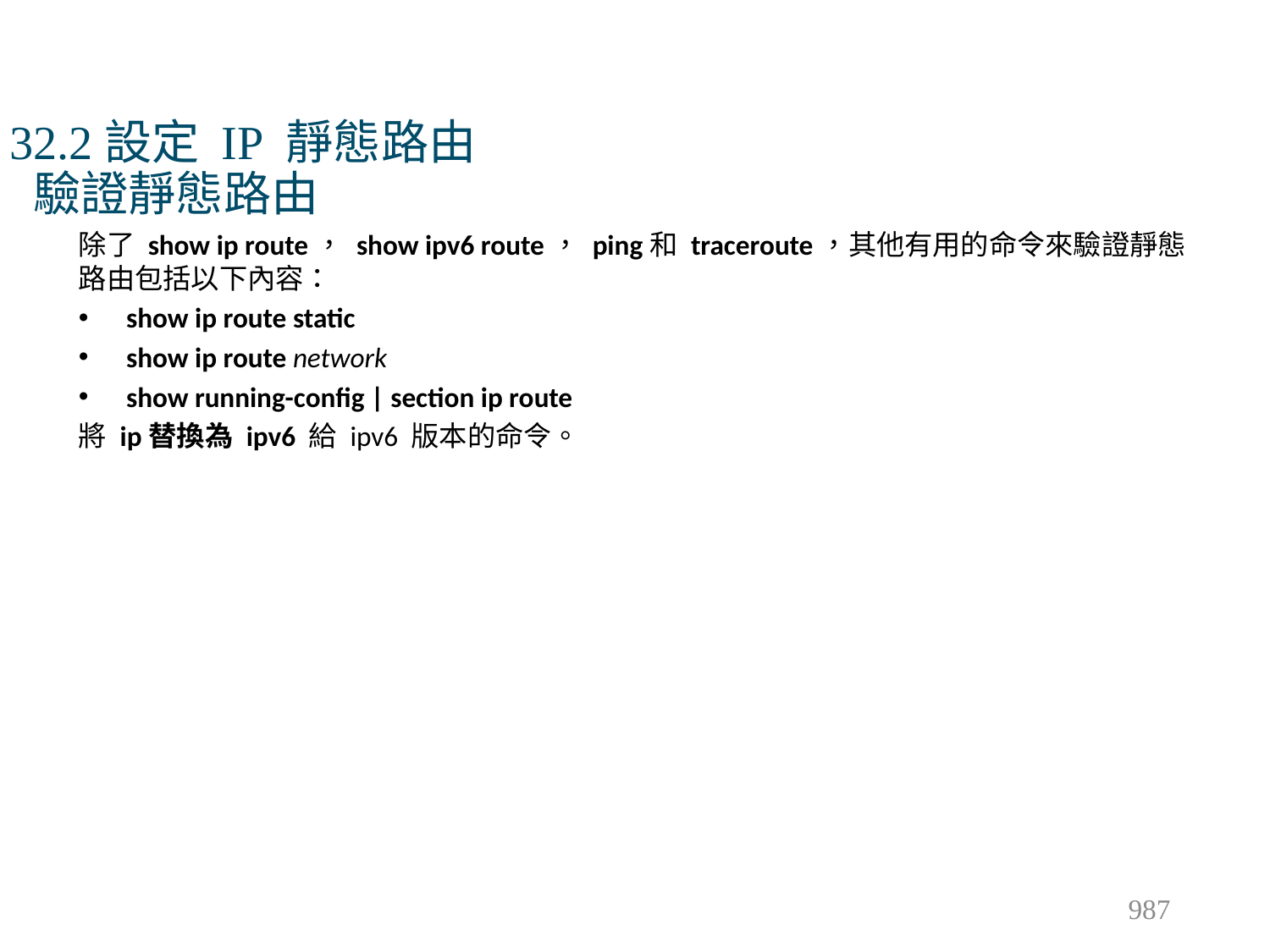

# 32.2設定 IP 靜態路由 驗證靜態路由
除了 show ip route， show ipv6 route， ping和 traceroute，其他有用的命令來驗證靜態路由包括以下內容：
show ip route static
show ip route network
show running-config | section ip route
將 ip替換為 ipv6 給 ipv6 版本的命令。

987